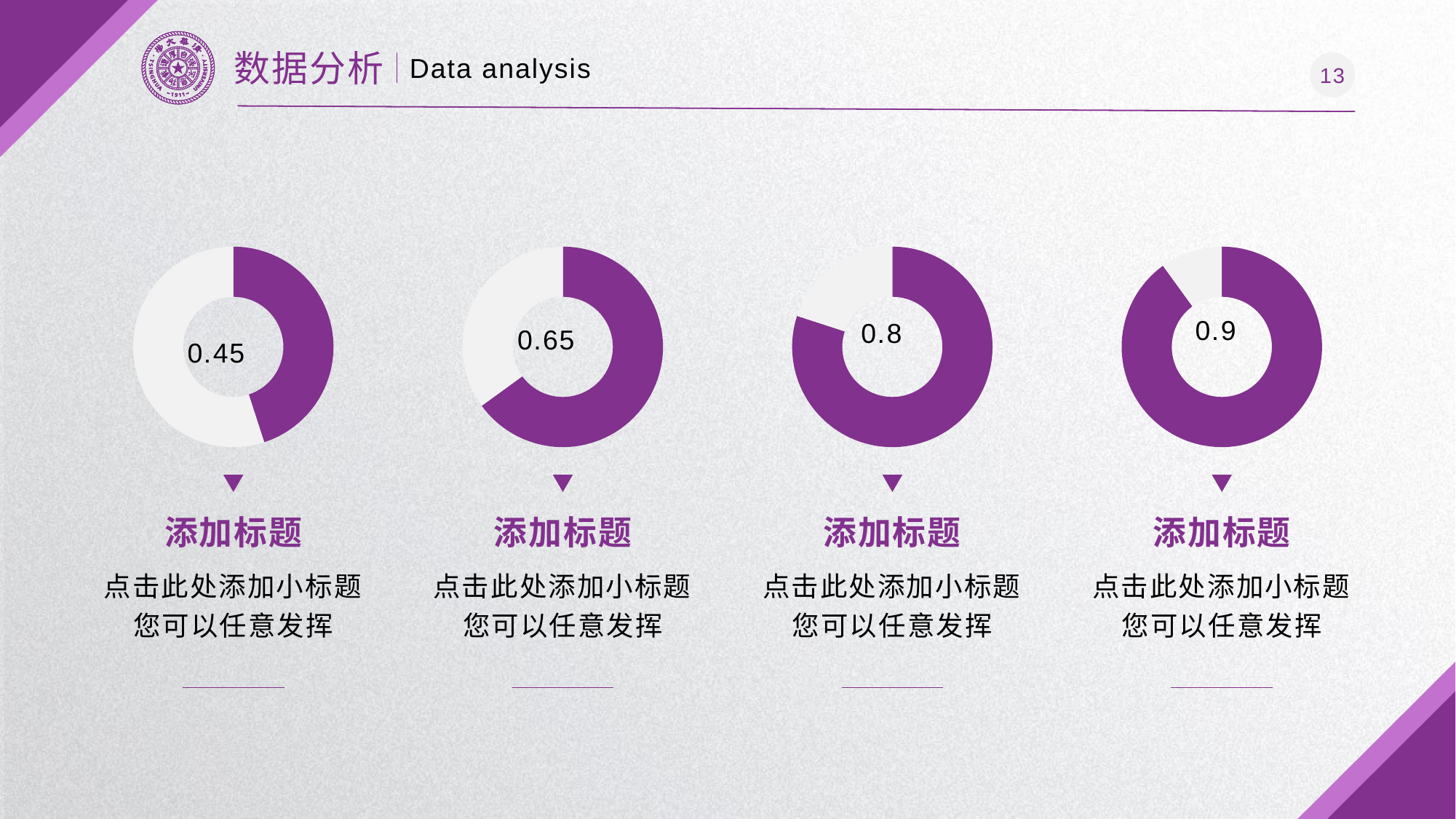

数据分析
Data analysis

### Chart

| Category | 销售额 |
|---|---|
| 第一季度 | 0.45 |
| 第二季度 | 0.55 |
添加标题
点击此处添加小标题您可以任意发挥

### Chart

| Category | 销售额 |
|---|---|
| 数据行 | 0.65 |
| 辅助行 | 0.35 |
添加标题
点击此处添加小标题您可以任意发挥

### Chart

| Category | 销售额 |
|---|---|
| 数据行 | 0.8 |
| 辅助行 | 0.2 |
添加标题
点击此处添加小标题您可以任意发挥

### Chart

| Category | 销售额 |
|---|---|
| 第一季度 | 0.9 |
| 第二季度 | 0.1 |
添加标题
点击此处添加小标题您可以任意发挥